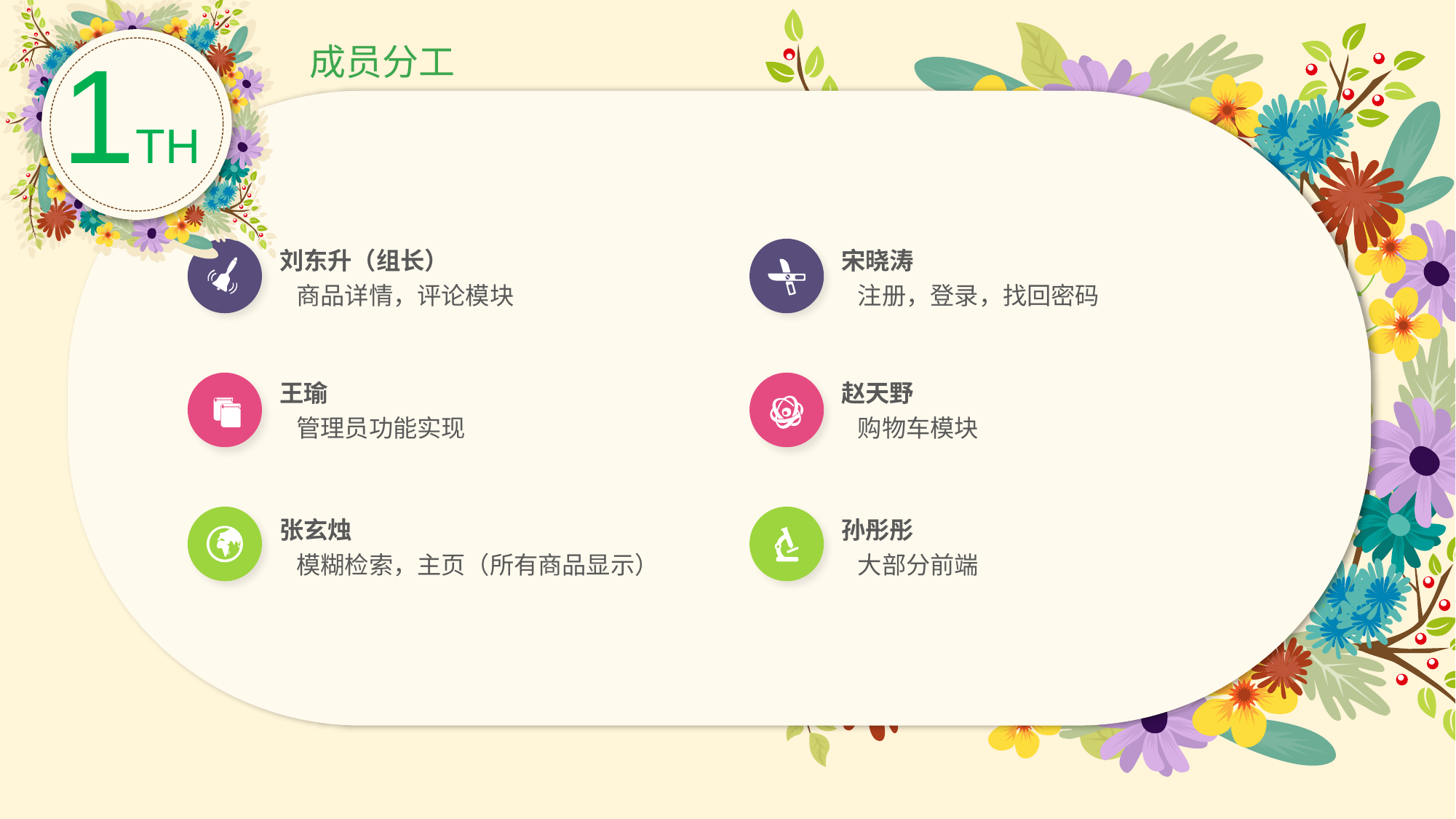

1TH
成员分工

刘东升（组长）
  商品详情，评论模块

宋晓涛
  注册，登录，找回密码

王瑜
  管理员功能实现

赵天野
  购物车模块

张玄烛
  模糊检索，主页（所有商品显示）

孙彤彤
  大部分前端